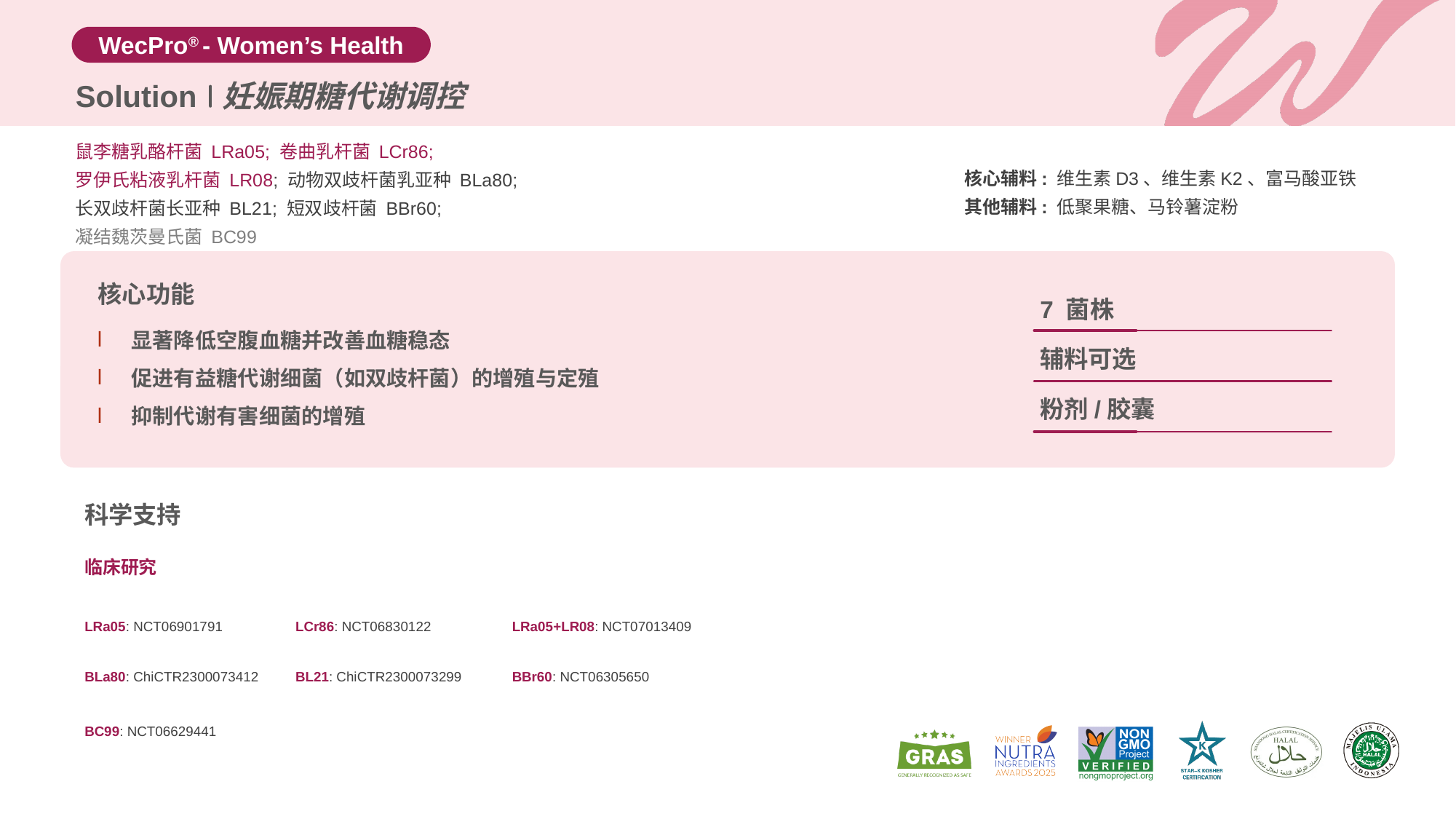

Solution
妊娠期糖代谢调控
鼠李糖乳酪杆菌 LRa05; 卷曲乳杆菌 LCr86;
罗伊氏粘液乳杆菌 LR08; 动物双歧杆菌乳亚种 BLa80;
长双歧杆菌长亚种 BL21; 短双歧杆菌 BBr60;
凝结魏茨曼氏菌 BC99
核心辅料: 维生素D3、维生素K2、富马酸亚铁
其他辅料: 低聚果糖、马铃薯淀粉

核心功能
7 菌株
显著降低空腹血糖并改善血糖稳态
促进有益糖代谢细菌（如双歧杆菌）的增殖与定殖
抑制代谢有害细菌的增殖
辅料可选
粉剂/胶囊
科学支持
临床研究
| LRa05: NCT06901791 | LCr86: NCT06830122 | LRa05+LR08: NCT07013409 |
| --- | --- | --- |
| BLa80: ChiCTR2300073412 | BL21: ChiCTR2300073299 | BBr60: NCT06305650 |
| BC99: NCT06629441 |  |  |